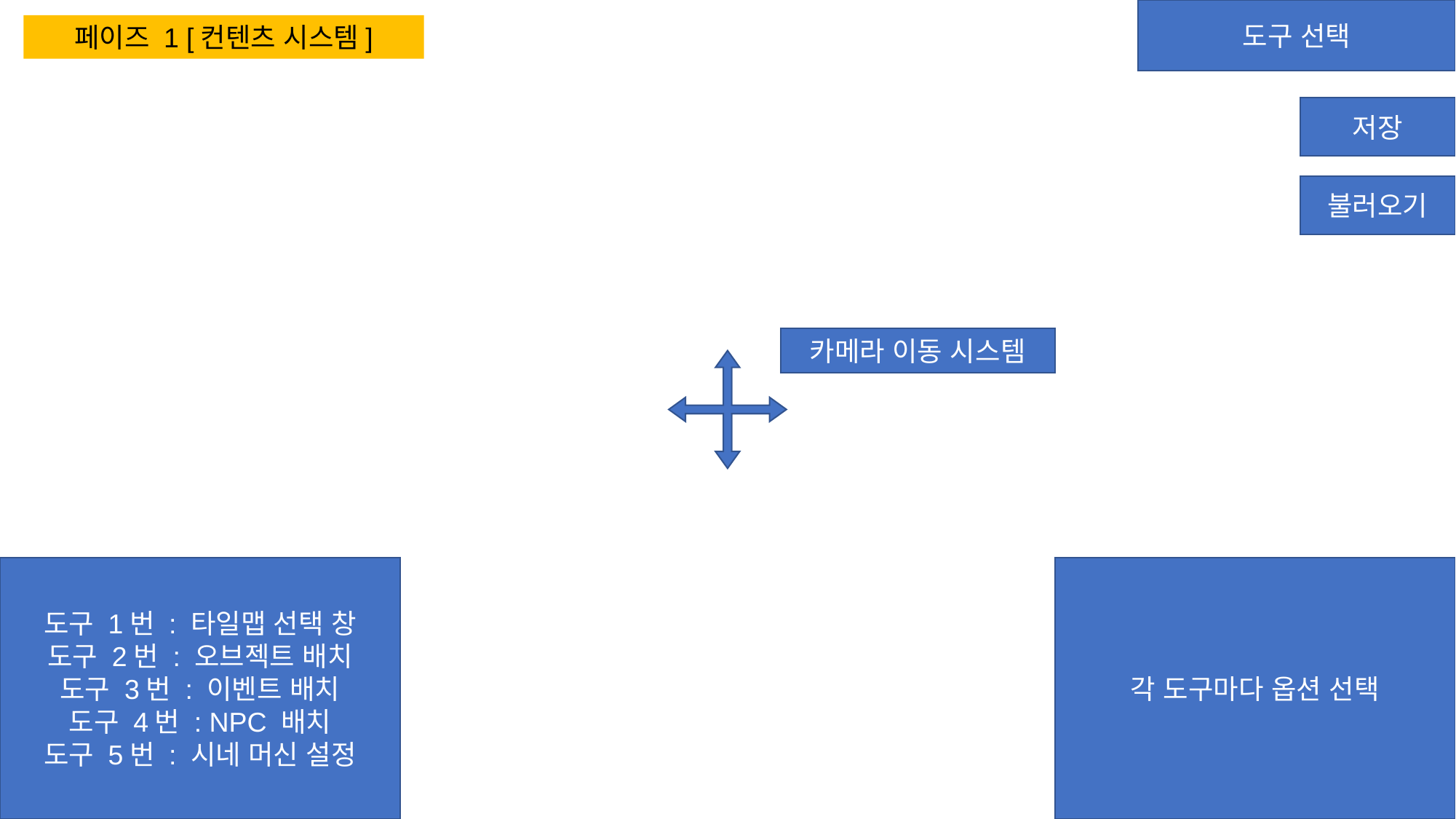

도구 선택
페이즈 1 [컨텐츠 시스템]
저장
불러오기
카메라 이동 시스템

도구 1번 : 타일맵 선택 창
도구 2번 : 오브젝트 배치
도구 3번 : 이벤트 배치
도구 4번 : NPC 배치
도구 5번 : 시네 머신 설정
각 도구마다 옵션 선택